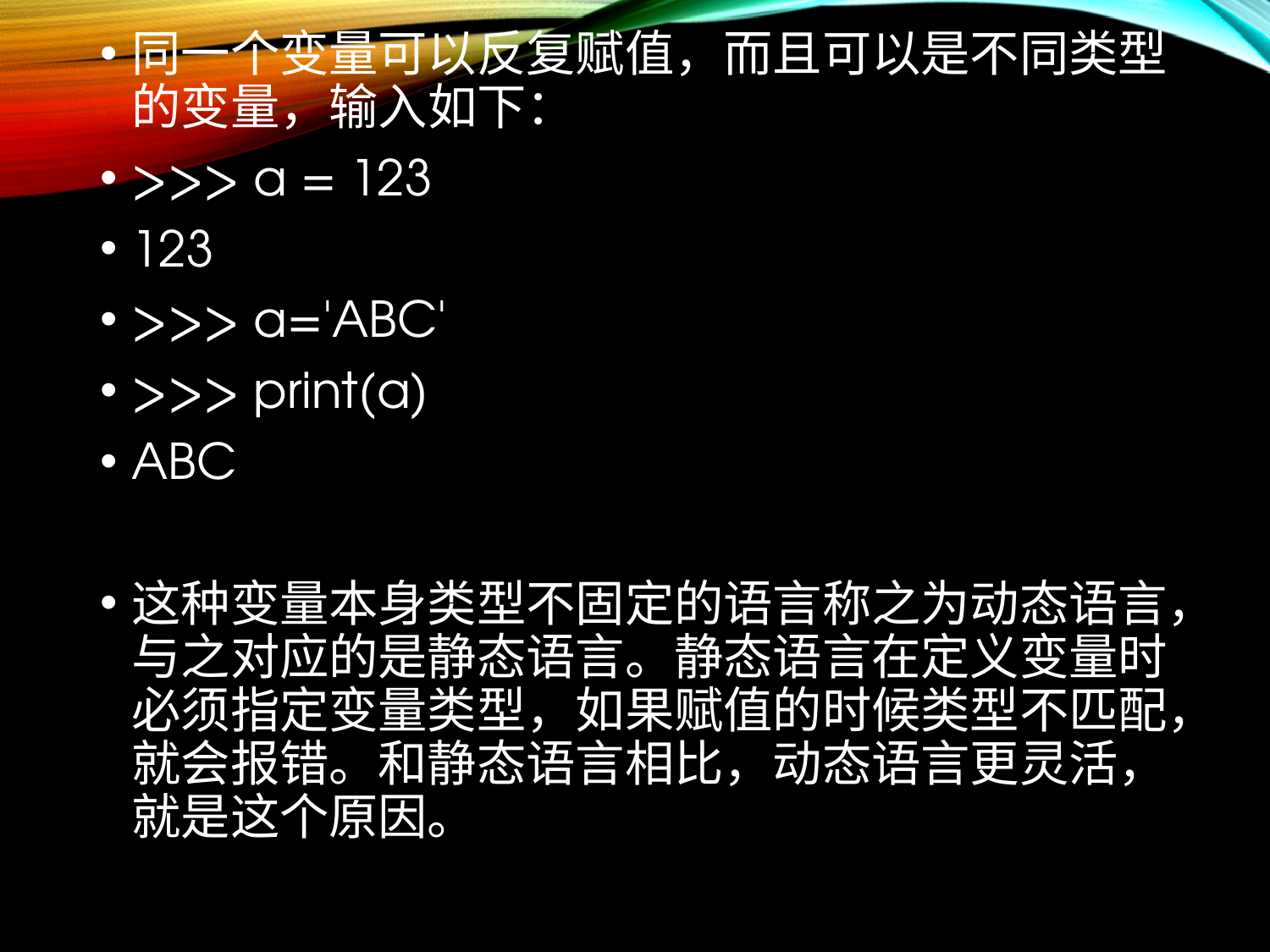

同一个变量可以反复赋值，而且可以是不同类型的变量，输入如下：
>>> a = 123
123
>>> a='ABC'
>>> print(a)
ABC

这种变量本身类型不固定的语言称之为动态语言，与之对应的是静态语言。静态语言在定义变量时必须指定变量类型，如果赋值的时候类型不匹配，就会报错。和静态语言相比，动态语言更灵活，就是这个原因。